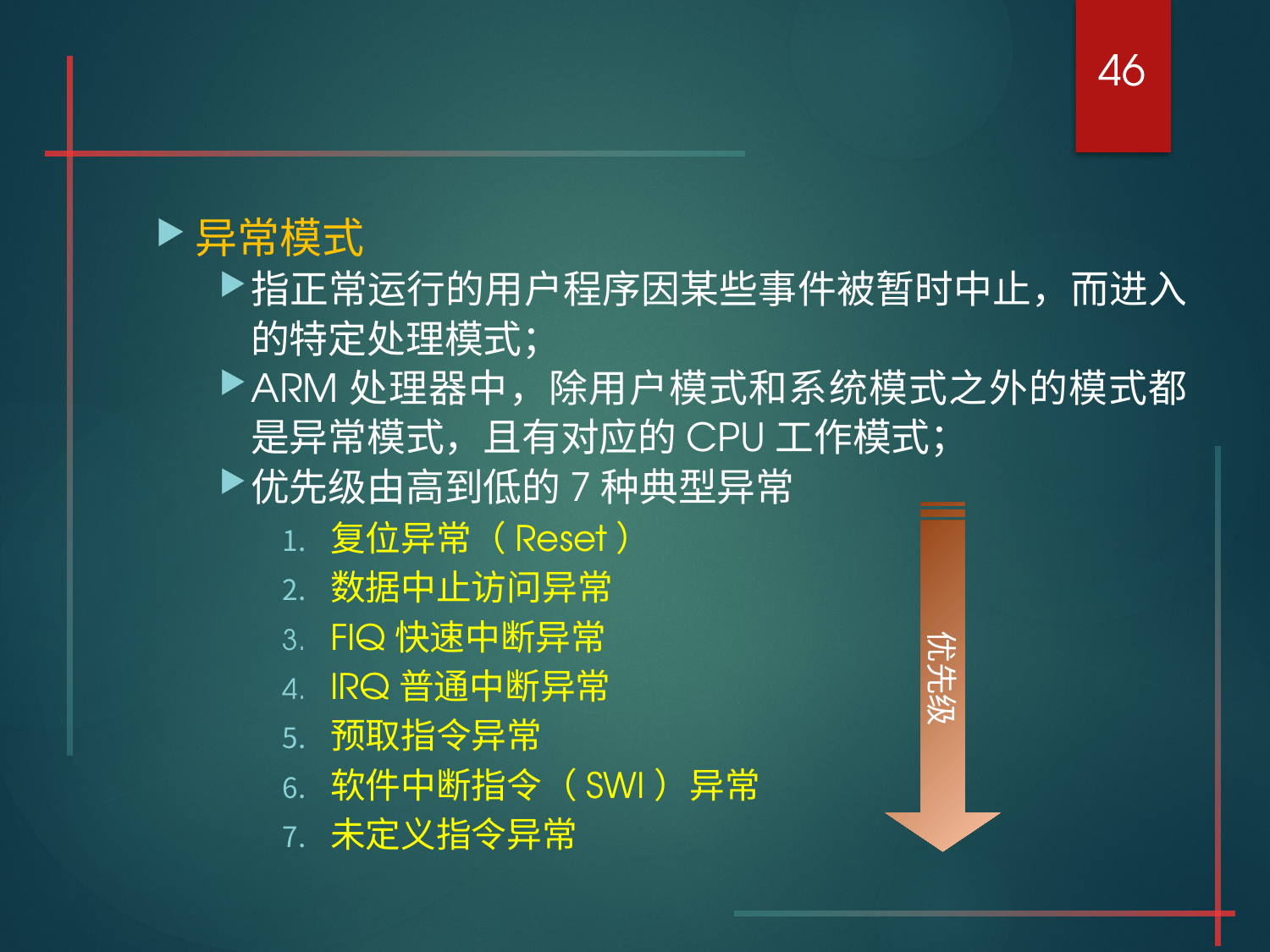

46
#
异常模式
指正常运行的用户程序因某些事件被暂时中止，而进入的特定处理模式；
ARM处理器中，除用户模式和系统模式之外的模式都是异常模式，且有对应的CPU工作模式；
优先级由高到低的7种典型异常
复位异常（Reset）
数据中止访问异常
FIQ快速中断异常
IRQ普通中断异常
预取指令异常
软件中断指令（SWI）异常
未定义指令异常

优先级